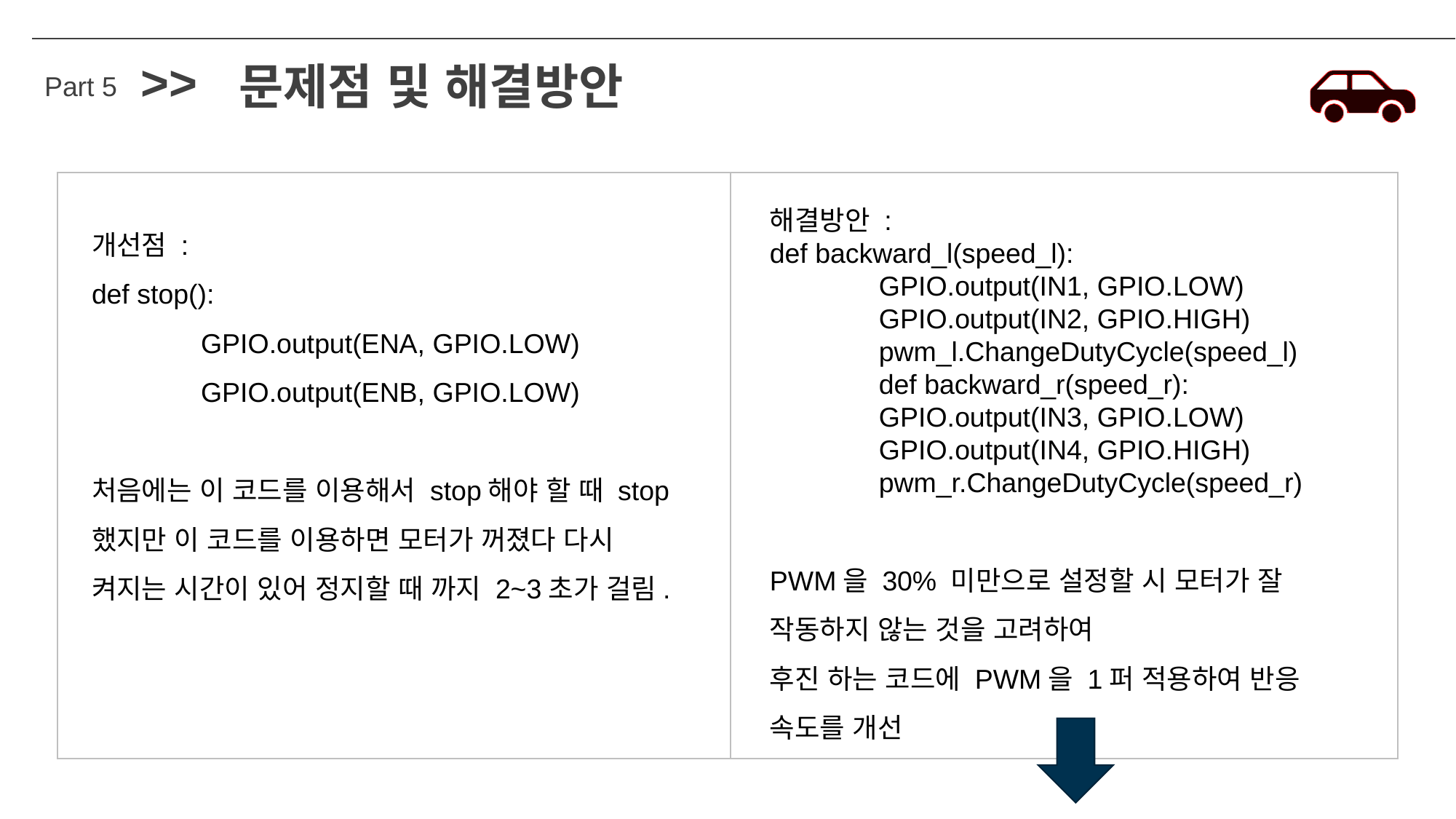

>>
문제점 및 해결방안
Part 5

해결방안 :
def backward_l(speed_l):
	GPIO.output(IN1, GPIO.LOW)
	GPIO.output(IN2, GPIO.HIGH)
	pwm_l.ChangeDutyCycle(speed_l)
	def backward_r(speed_r):
	GPIO.output(IN3, GPIO.LOW)
	GPIO.output(IN4, GPIO.HIGH)
	pwm_r.ChangeDutyCycle(speed_r)

PWM을 30% 미만으로 설정할 시 모터가 잘 작동하지 않는 것을 고려하여
후진 하는 코드에 PWM을 1퍼 적용하여 반응 속도를 개선

개선점 :
def stop():
	GPIO.output(ENA, GPIO.LOW)
	GPIO.output(ENB, GPIO.LOW)

처음에는 이 코드를 이용해서 stop해야 할 때 stop했지만 이 코드를 이용하면 모터가 꺼졌다 다시 켜지는 시간이 있어 정지할 때 까지 2~3초가 걸림.